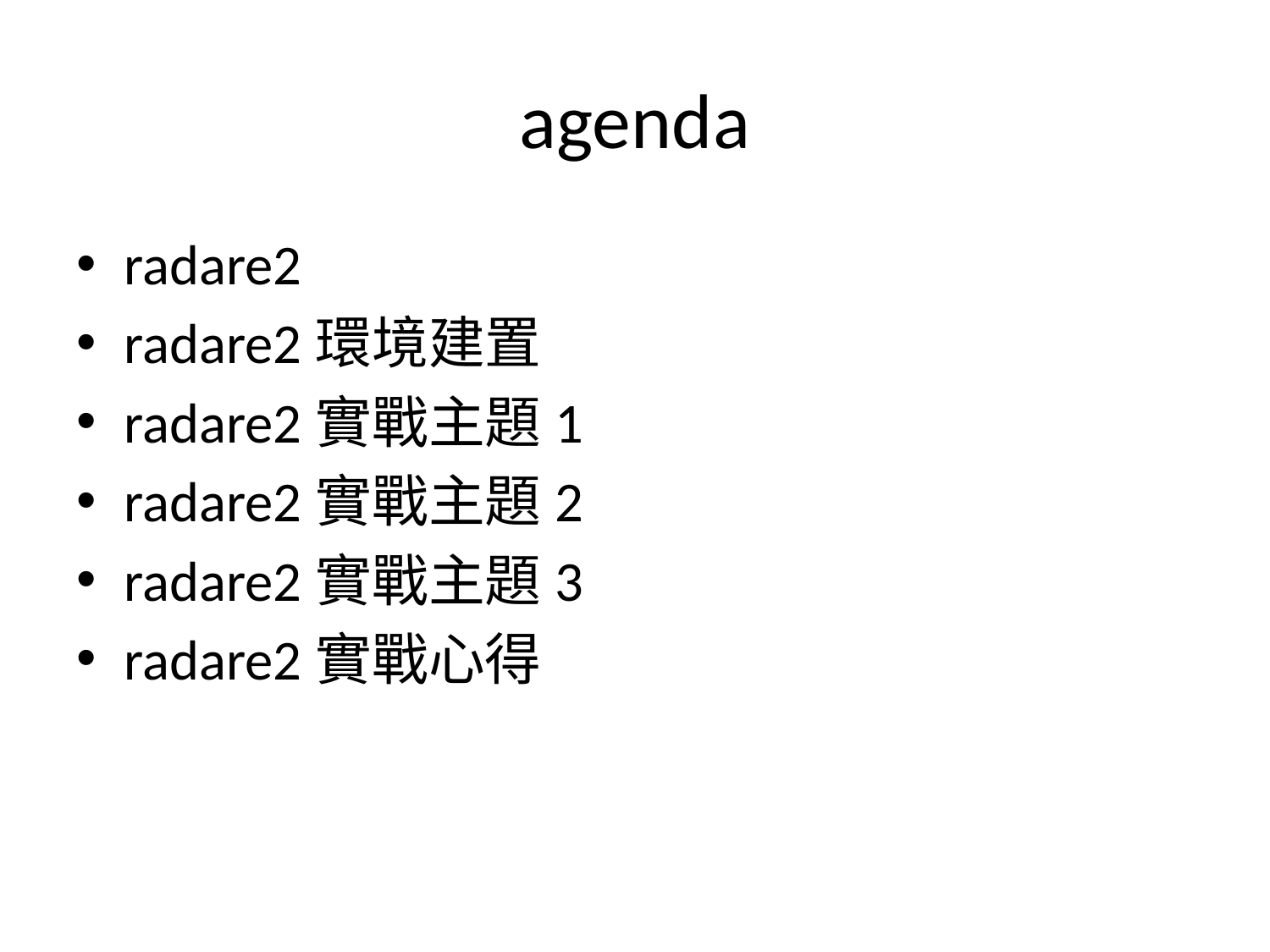

# agenda
radare2
radare2環境建置
radare2實戰主題1
radare2實戰主題2
radare2實戰主題3
radare2實戰心得